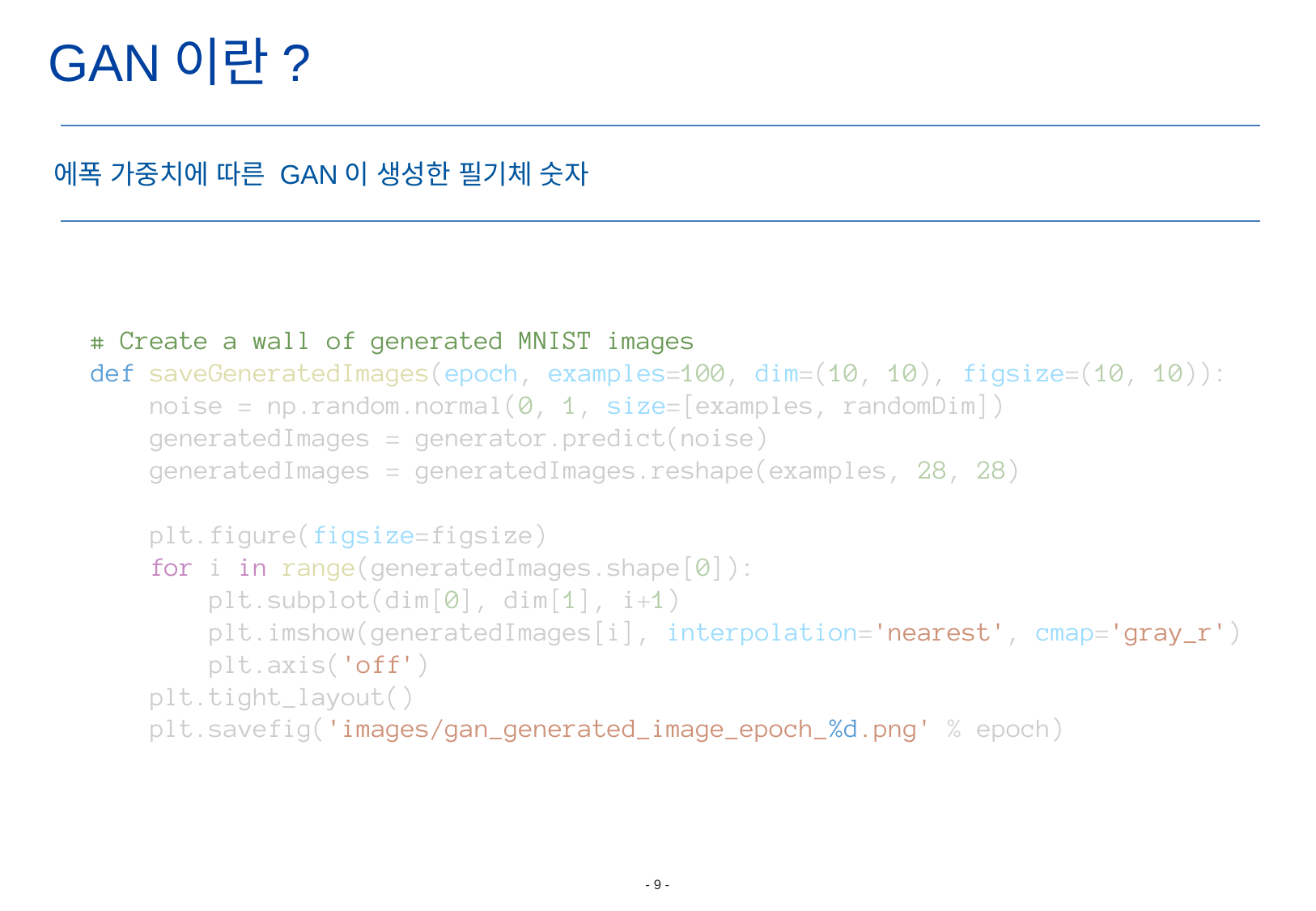

GAN이란?
에폭 가중치에 따른 GAN이 생성한 필기체 숫자
# Create a wall of generated MNIST images
def saveGeneratedImages(epoch, examples=100, dim=(10, 10), figsize=(10, 10)):
    noise = np.random.normal(0, 1, size=[examples, randomDim])
    generatedImages = generator.predict(noise)
    generatedImages = generatedImages.reshape(examples, 28, 28)
    plt.figure(figsize=figsize)
    for i in range(generatedImages.shape[0]):
        plt.subplot(dim[0], dim[1], i+1)
        plt.imshow(generatedImages[i], interpolation='nearest', cmap='gray_r')
        plt.axis('off')
    plt.tight_layout()
    plt.savefig('images/gan_generated_image_epoch_%d.png' % epoch)